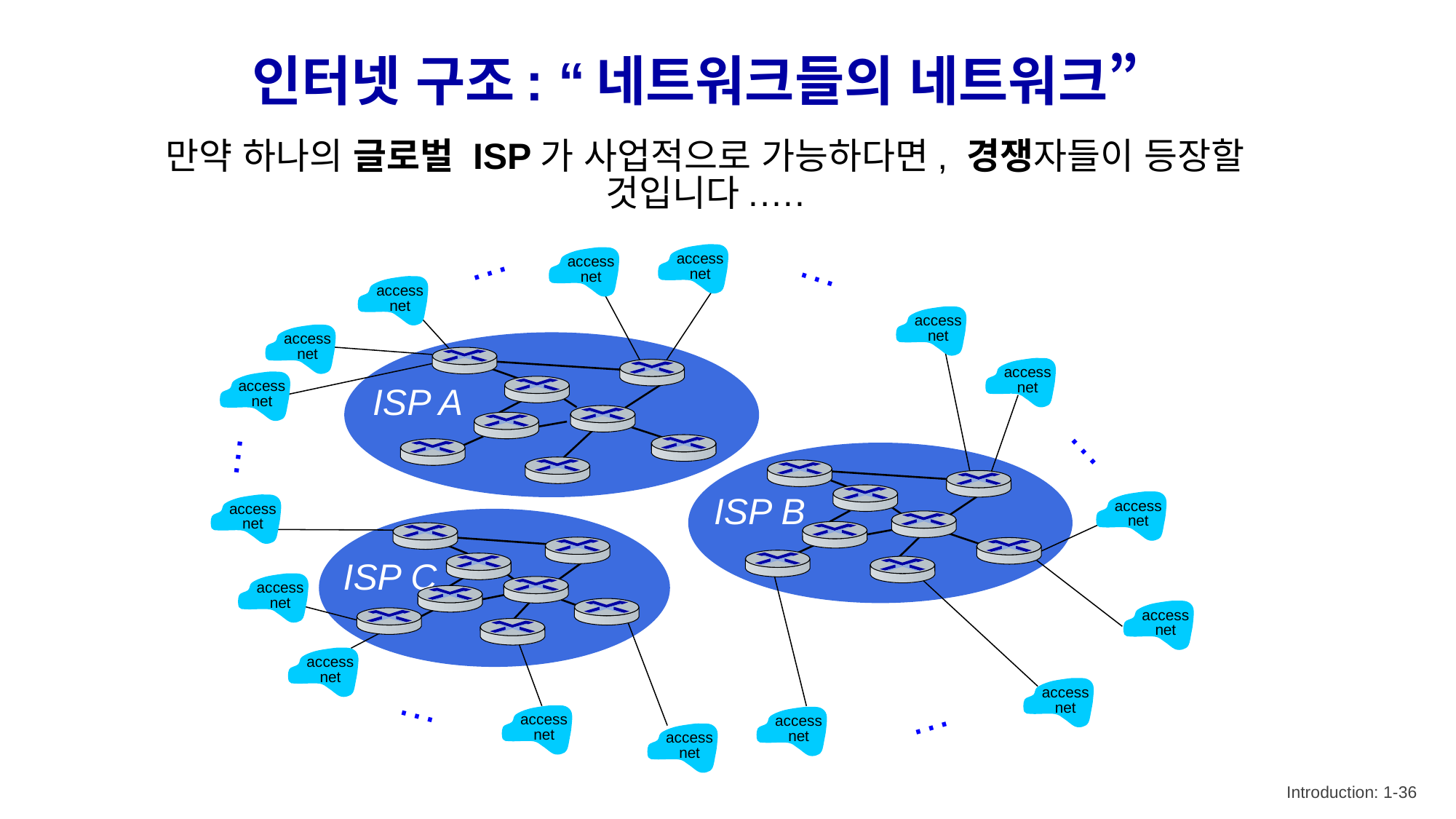

# 인터넷 구조: “네트워크들의 네트워크”
만약 하나의 글로벌 ISP가 사업적으로 가능하다면, 경쟁자들이 등장할 것입니다.….
…
…

access
net

access
net

access
net

access
net

access
net

access
net

access
net
…
…

access
net

access
net

access
net

access
net

access
net

access
net
…

access
net

access
net
…

access
net

ISP A

ISP B

ISP C

Introduction: 1-36